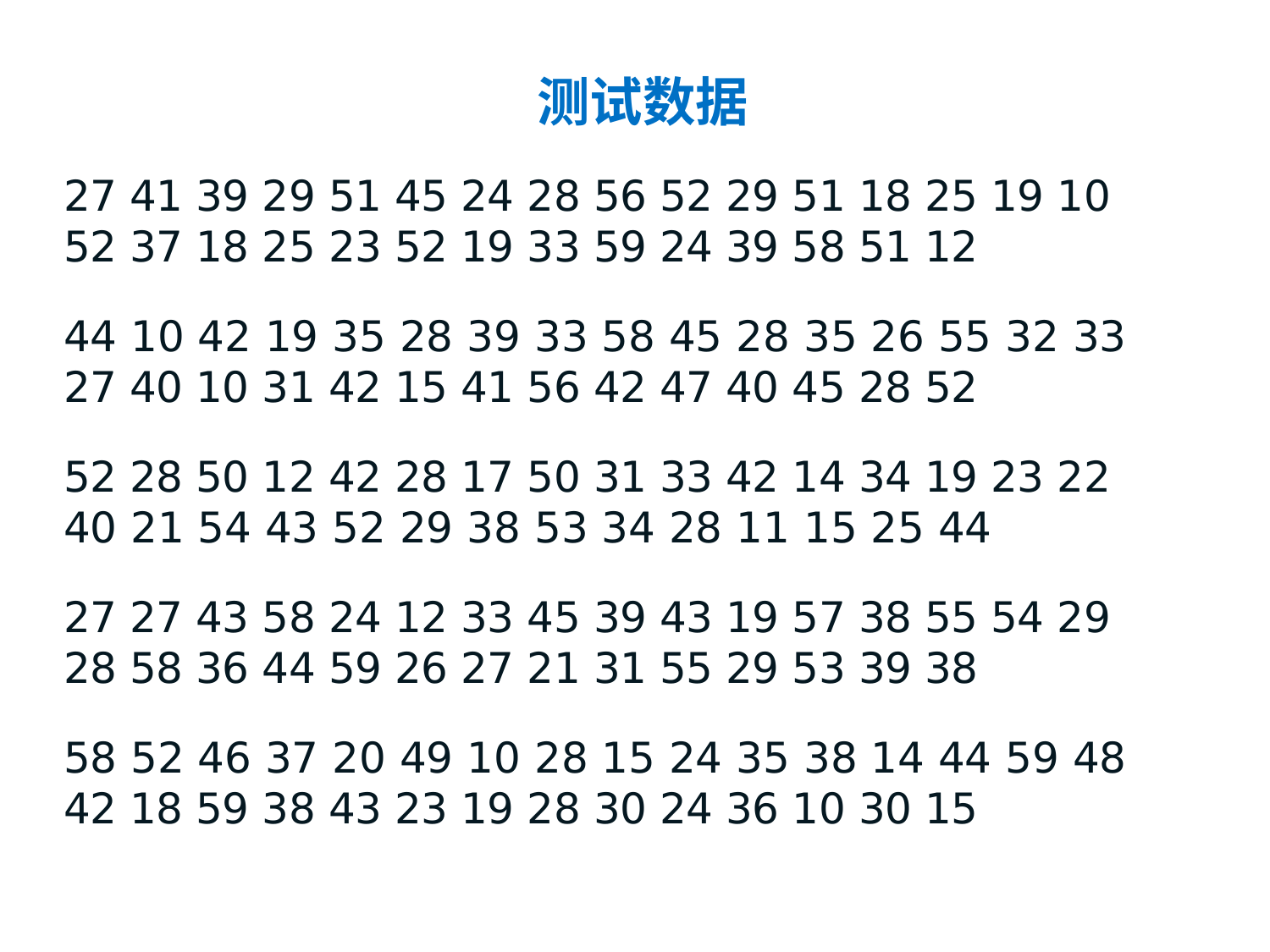

# 测试数据
27 41 39 29 51 45 24 28 56 52 29 51 18 25 19 10
52 37 18 25 23 52 19 33 59 24 39 58 51 12

44 10 42 19 35 28 39 33 58 45 28 35 26 55 32 33
27 40 10 31 42 15 41 56 42 47 40 45 28 52

52 28 50 12 42 28 17 50 31 33 42 14 34 19 23 22
40 21 54 43 52 29 38 53 34 28 11 15 25 44

27 27 43 58 24 12 33 45 39 43 19 57 38 55 54 29
28 58 36 44 59 26 27 21 31 55 29 53 39 38

58 52 46 37 20 49 10 28 15 24 35 38 14 44 59 48
42 18 59 38 43 23 19 28 30 24 36 10 30 15